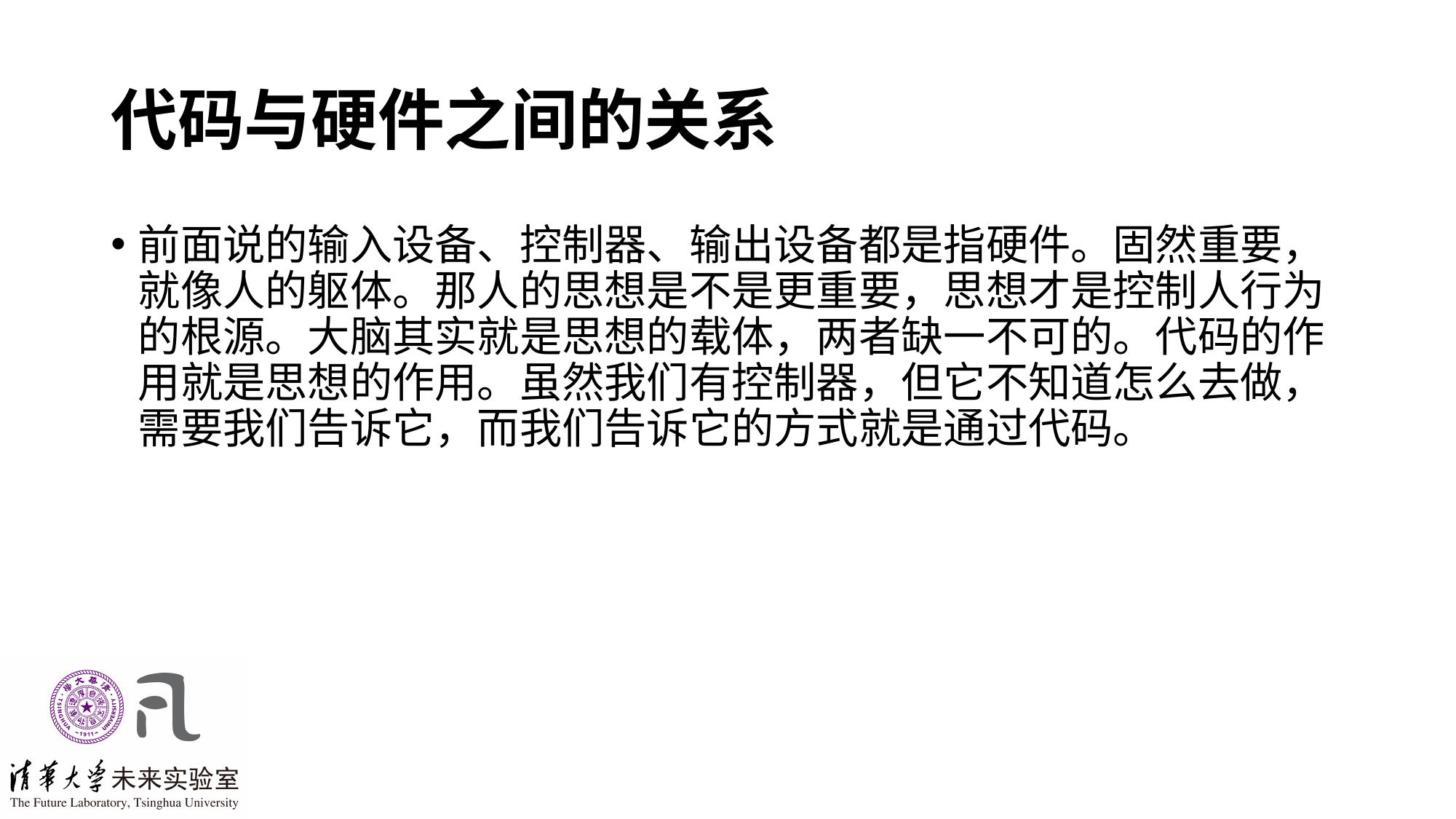

# 代码与硬件之间的关系
前面说的输入设备、控制器、输出设备都是指硬件。固然重要，就像人的躯体。那人的思想是不是更重要，思想才是控制人行为的根源。大脑其实就是思想的载体，两者缺一不可的。代码的作用就是思想的作用。虽然我们有控制器，但它不知道怎么去做，需要我们告诉它，而我们告诉它的方式就是通过代码。